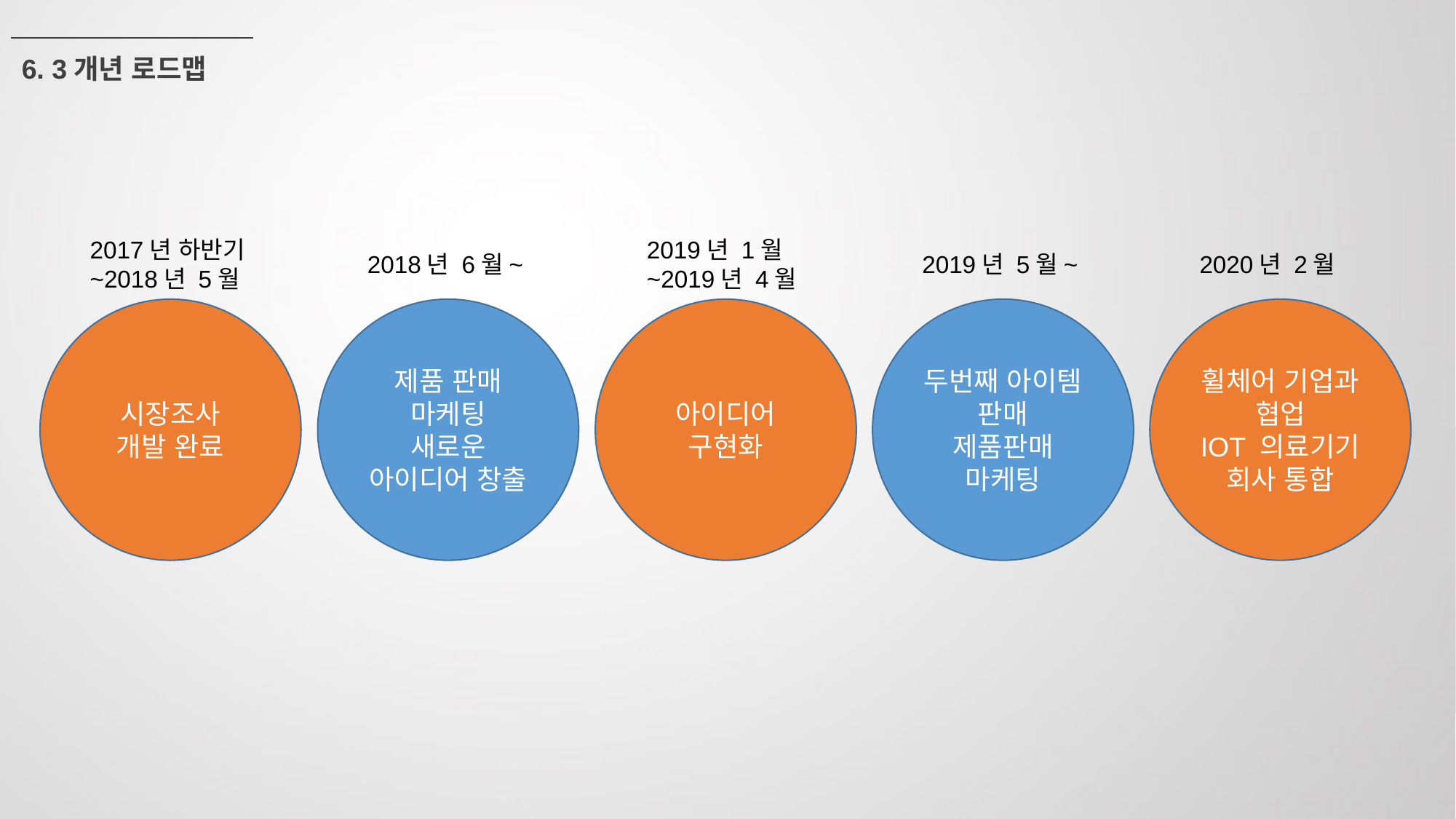

6. 3개년 로드맵
2019년 1월~2019년 4월
2017년 하반기~2018년 5월
2020년 2월
2018년 6월~
2019년 5월~
시장조사
개발 완료
제품 판매
마케팅
새로운 아이디어 창출
아이디어 구현화
두번째 아이템 판매
제품판매 마케팅
휠체어 기업과 협업
IOT 의료기기 회사 통합